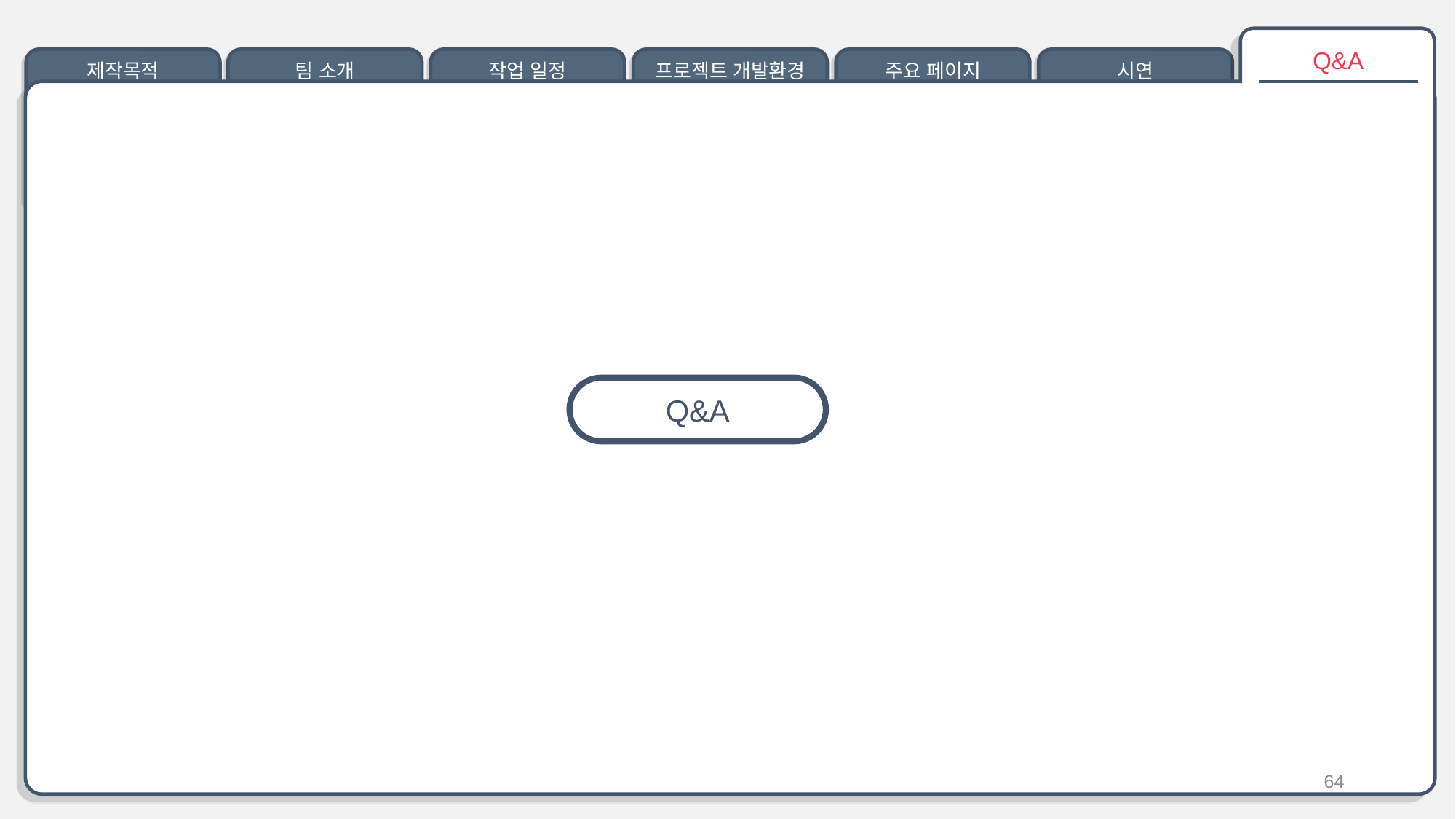

Q&A
제작목적
팀 소개
작업 일정
프로젝트 개발환경
주요 페이지
시연

Q&A
64